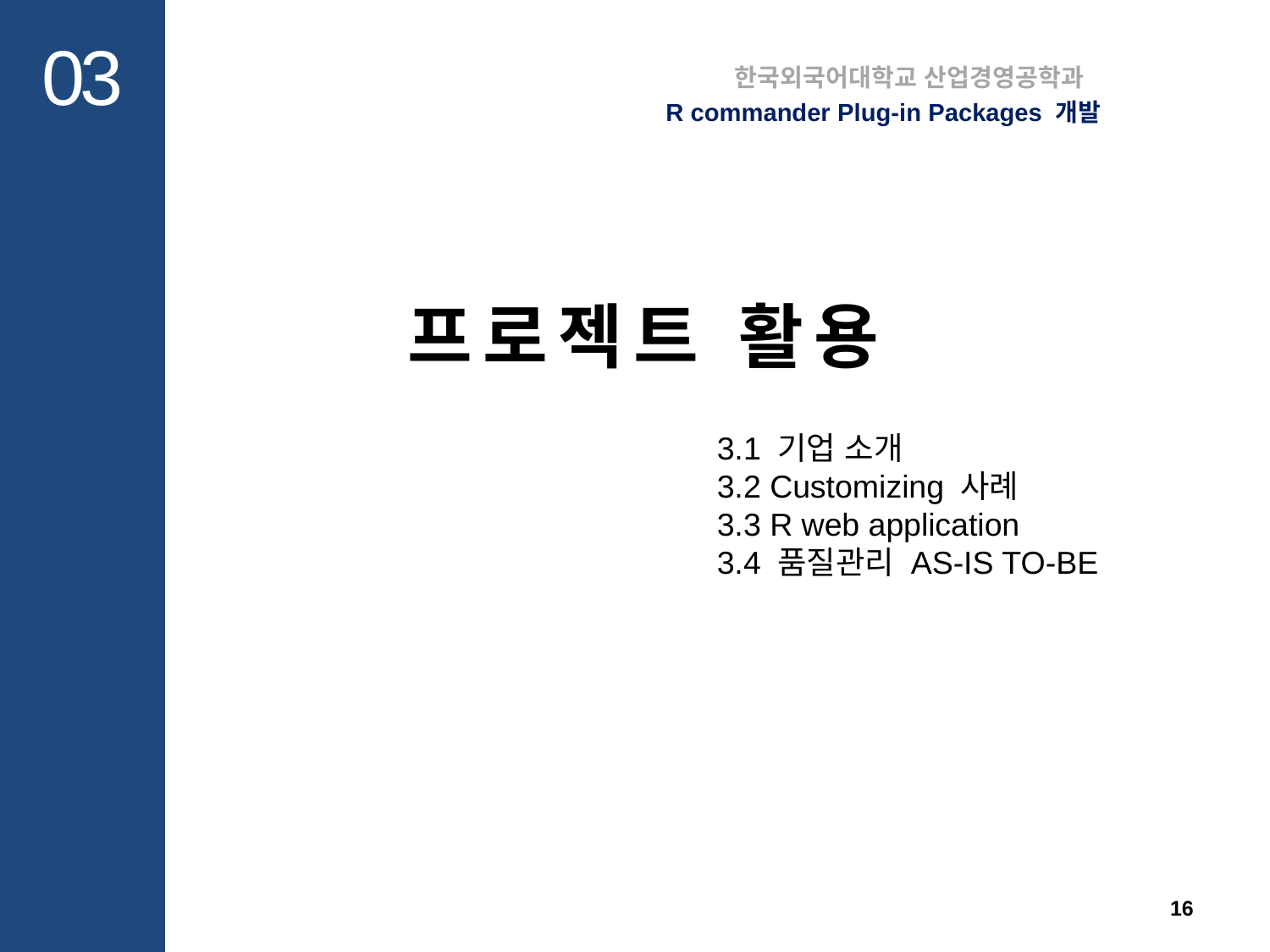

03
한국외국어대학교 산업경영공학과
R commander Plug-in Packages 개발
프로젝트 활용
3.1 기업 소개
3.2 Customizing 사례
3.3 R web application
3.4 품질관리 AS-IS TO-BE
16